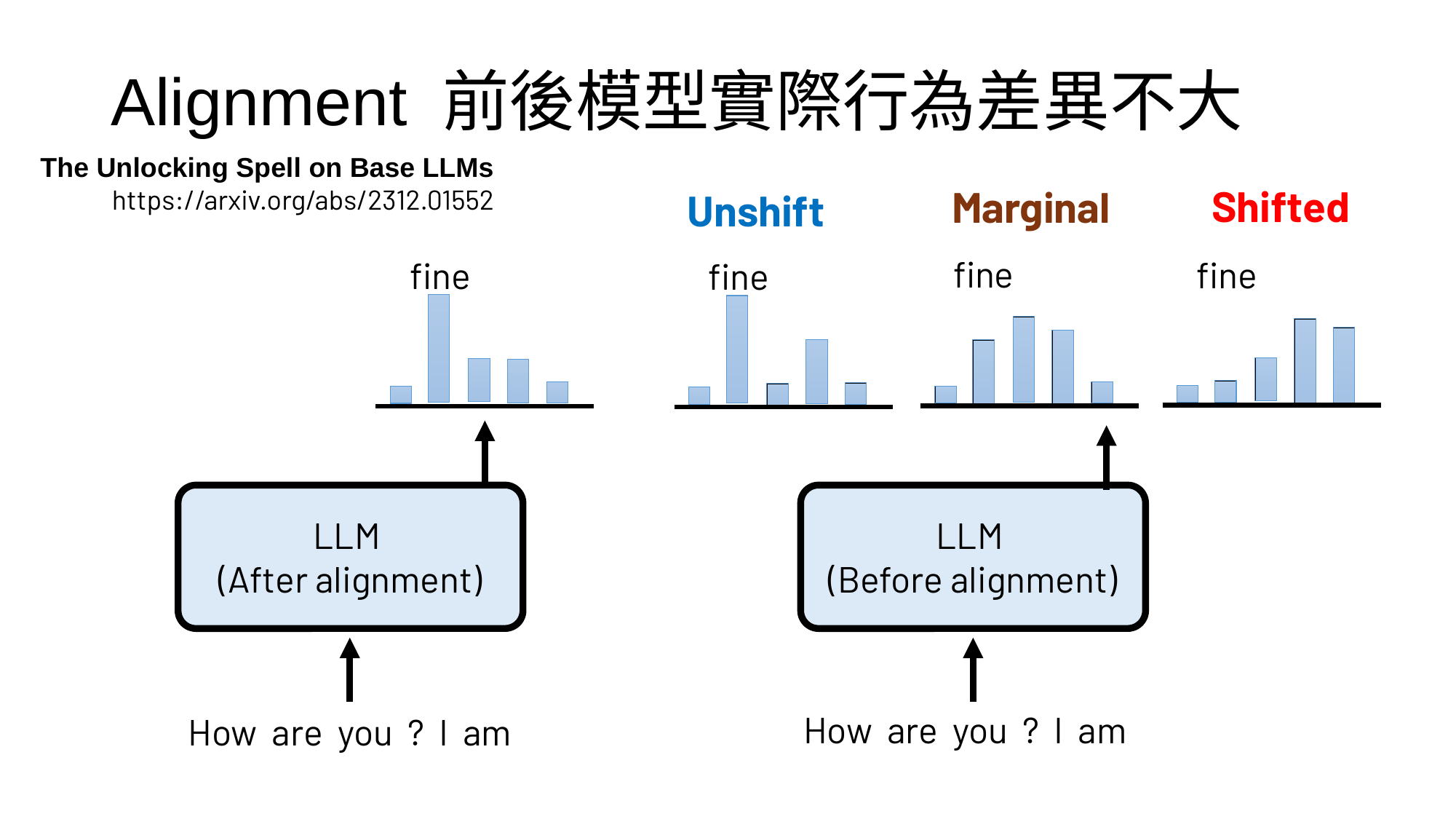

# Alignment 前後模型實際行為差異不大
The Unlocking Spell on Base LLMs
https://arxiv.org/abs/2312.01552
Shifted
Marginal
Unshift
fine
fine
fine
fine

LLM
(Before alignment)
LLM
(After alignment)
How  are  you  ?  I  am
How  are  you  ?  I  am